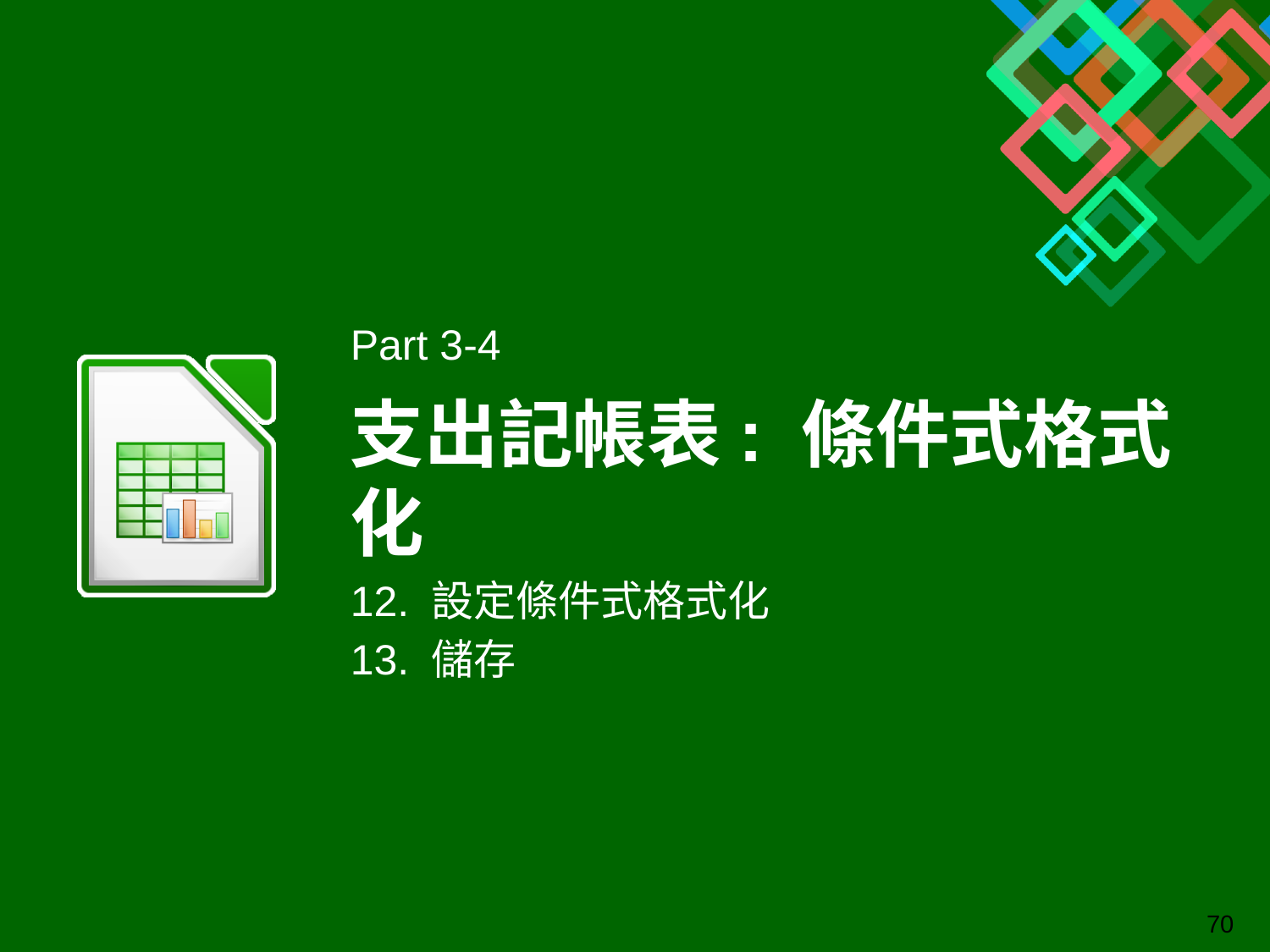

Part 3-4
# 支出記帳表: 條件式格式化
12. 設定條件式格式化
13. 儲存
70